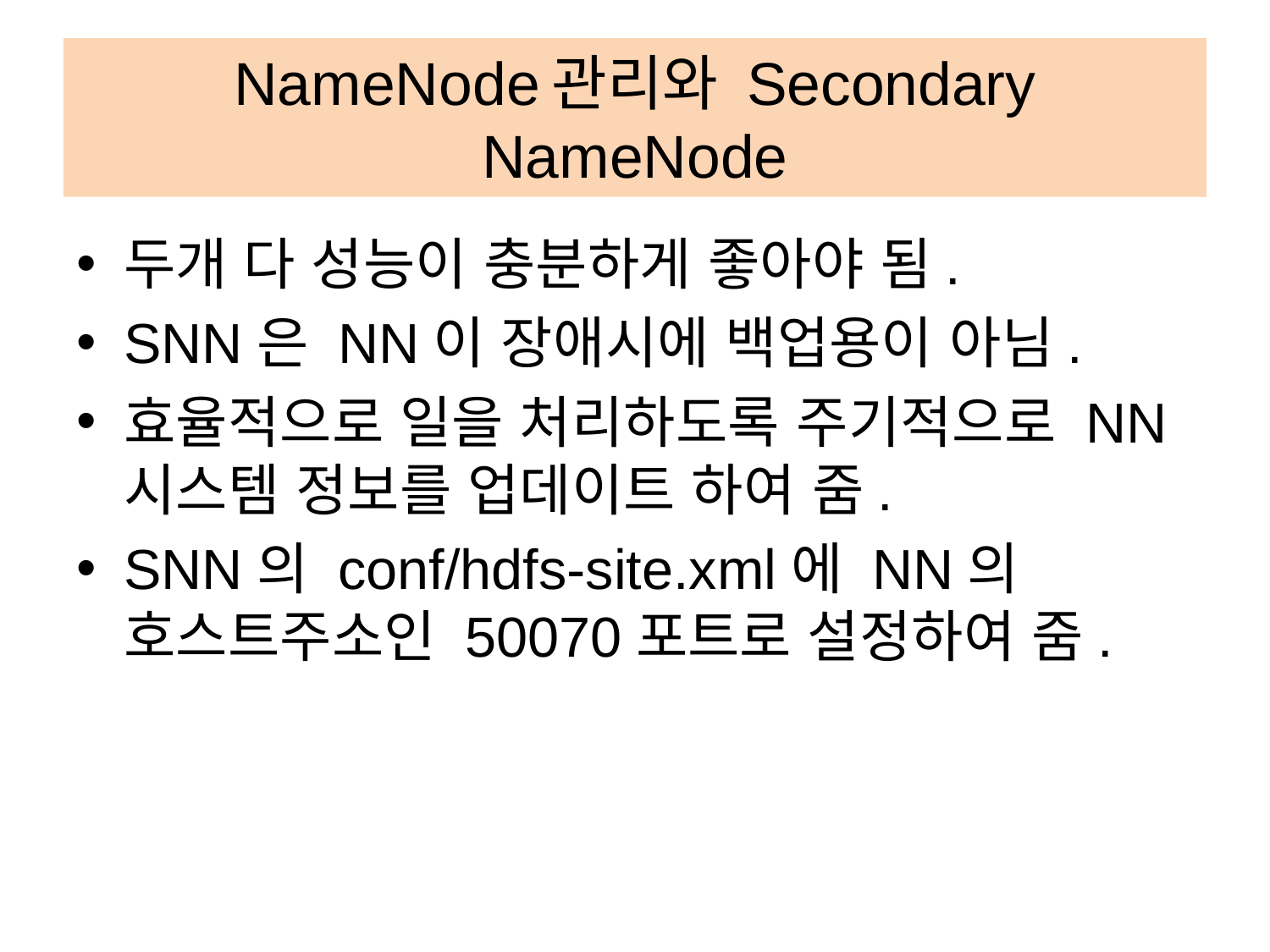

# NameNode관리와 Secondary NameNode
두개 다 성능이 충분하게 좋아야 됨.
SNN은 NN이 장애시에 백업용이 아님.
효율적으로 일을 처리하도록 주기적으로 NN시스템 정보를 업데이트 하여 줌.
SNN의 conf/hdfs-site.xml에 NN의 호스트주소인 50070포트로 설정하여 줌.